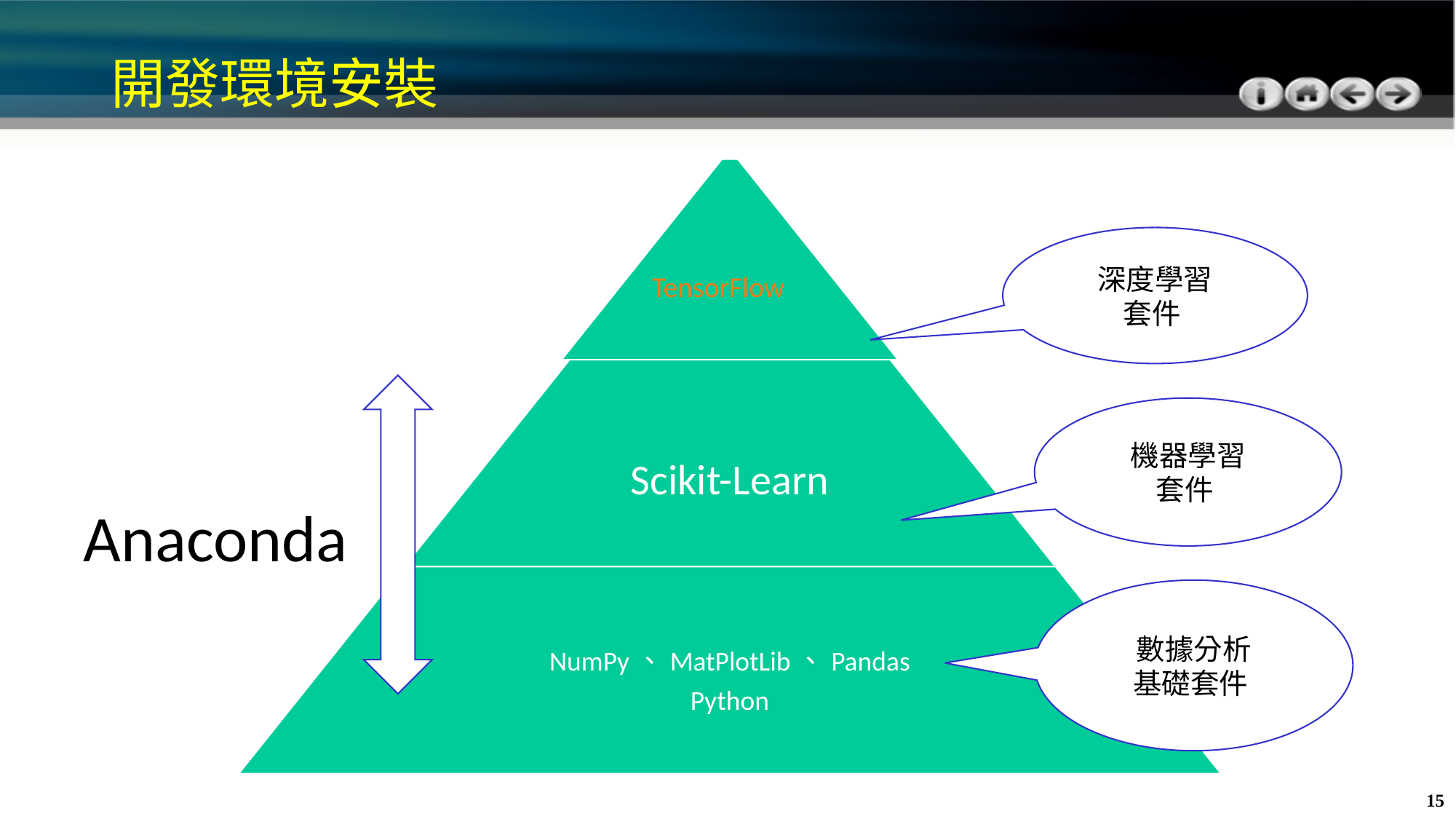

# 開發環境安裝

Scikit-Learn
NumPy、MatPlotLib、Pandas
Python
深度學習
套件
TensorFlow

機器學習
套件
Anaconda
數據分析
基礎套件